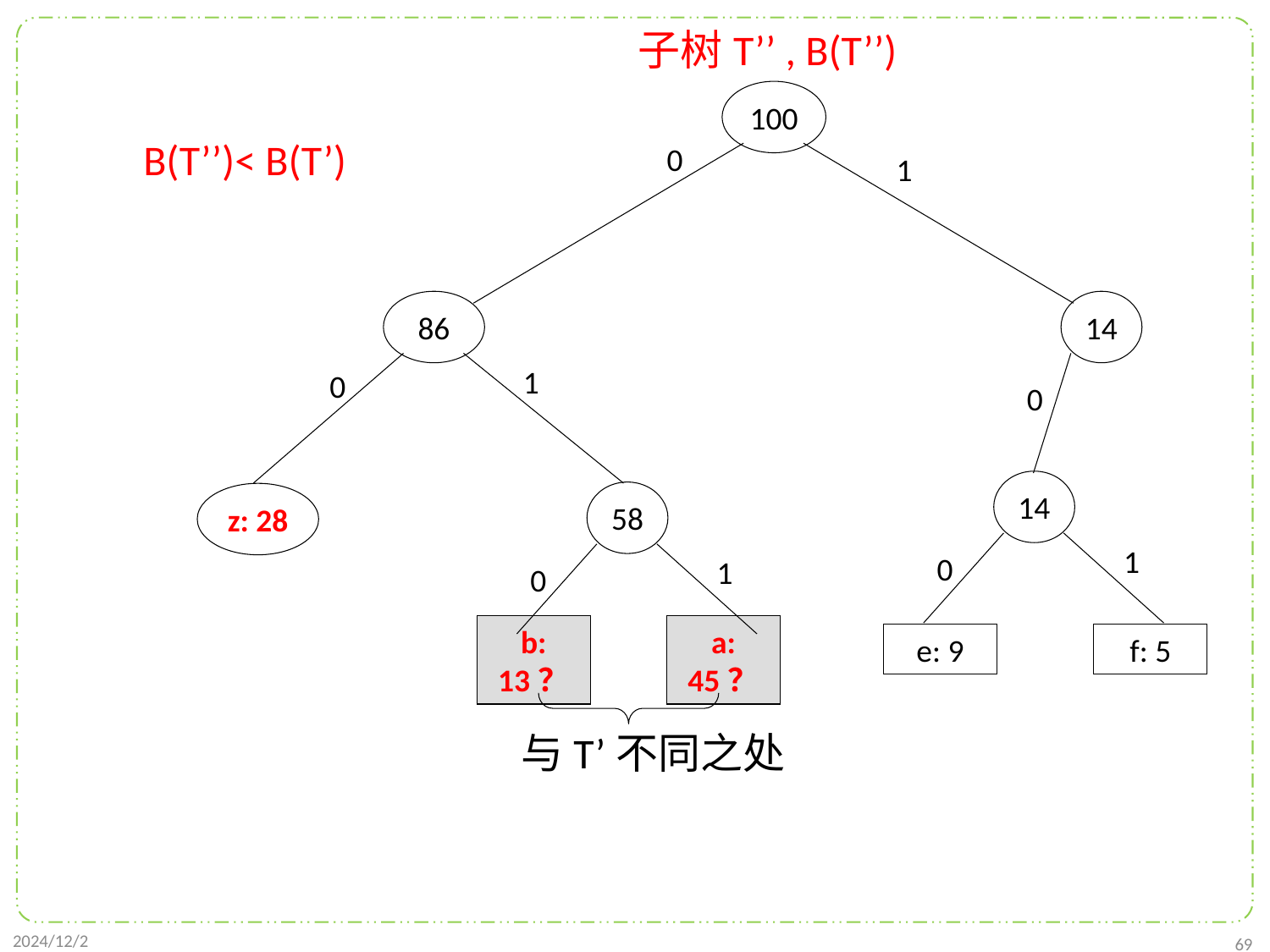

子树T’’ , B(T’’)
100
B(T’’)< B(T’)
0

1
86
14

1
0
0
14
58
z: 28

1
0

1
0

e: 9
f: 5
b: 13？
a: 45？
与T’不同之处
2024/12/2
69